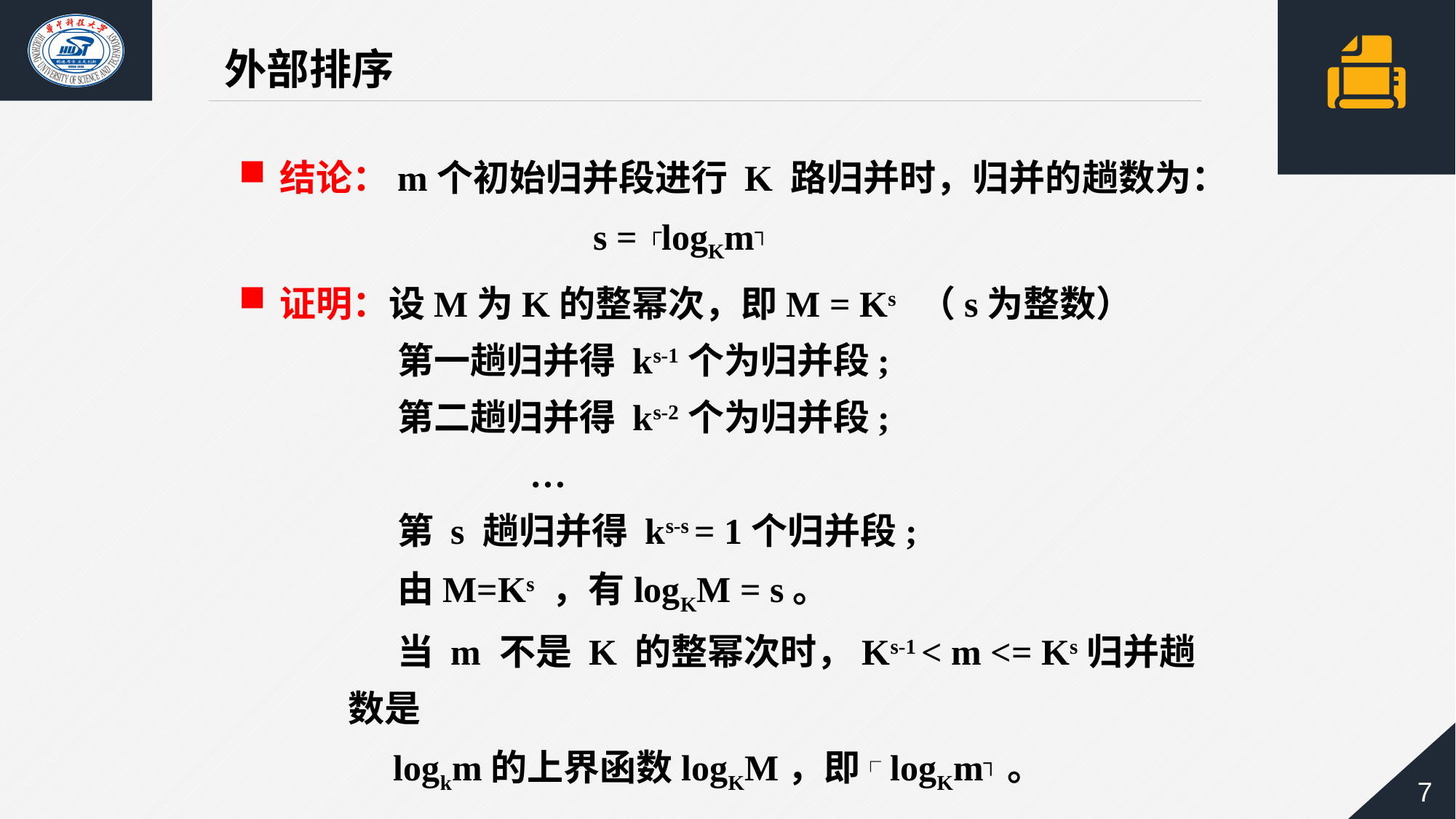

外部排序

结论：m个初始归并段进行 K 路归并时，归并的趟数为：
                                       s = ┌logKm┐
证明：设M为K的整幂次，即M = Ks  （s为整数）
     第一趟归并得 ks-1个为归并段;
     第二趟归并得 ks-2个为归并段;
                    …
     第 s 趟归并得 ks-s = 1个归并段;
     由M=Ks ，有logKM = s。
     当 m 不是 K 的整幂次时，Ks-1 < m <= Ks归并趟数是
     logkm的上界函数logKM，即┌logKm┐。